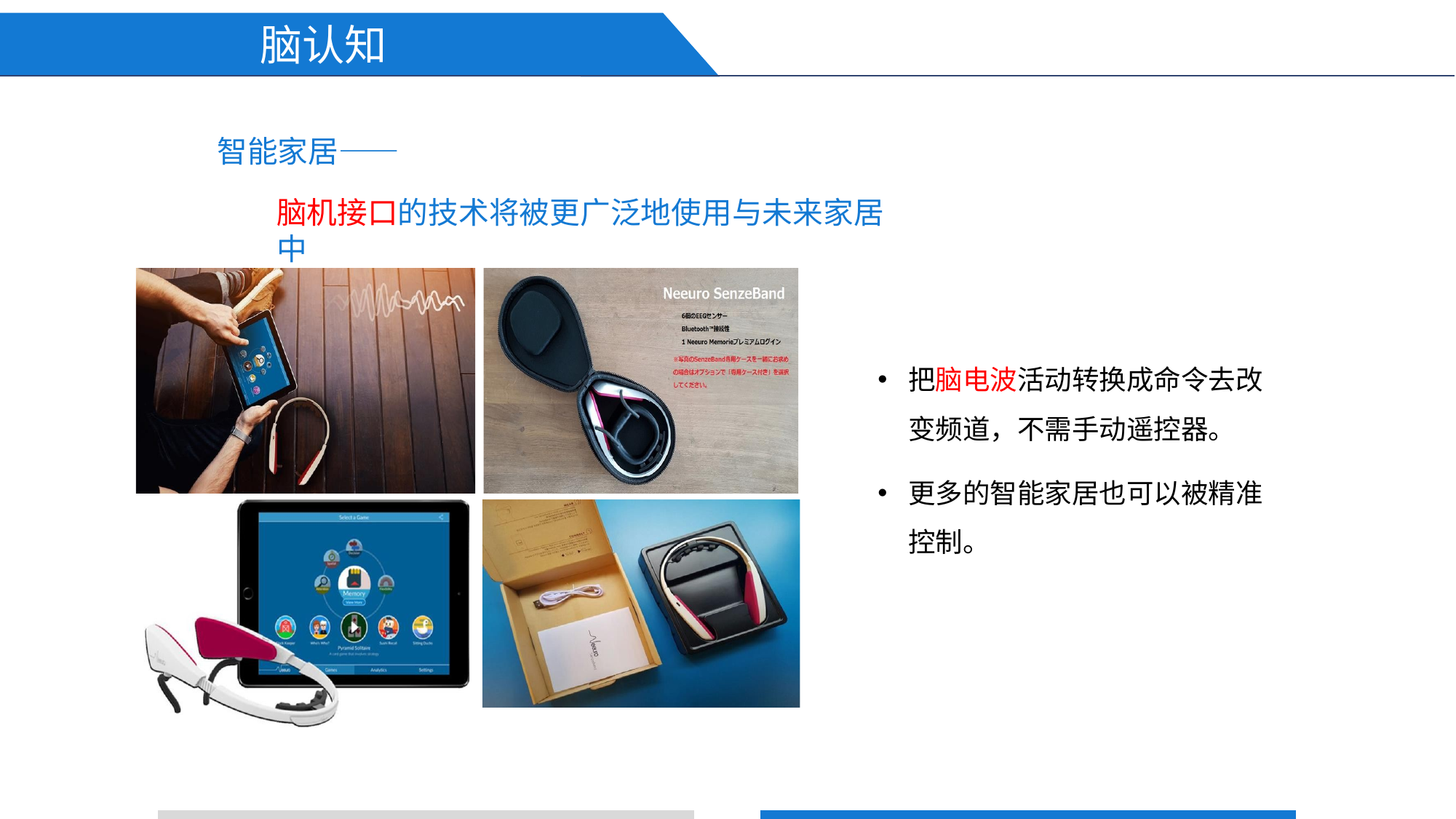

脑认知
# 智能家居——
脑机接口的技术将被更广泛地使用与未来家居中

把脑电波活动转换成命令去改 变频道，不需手动遥控器。
更多的智能家居也可以被精准 控制。